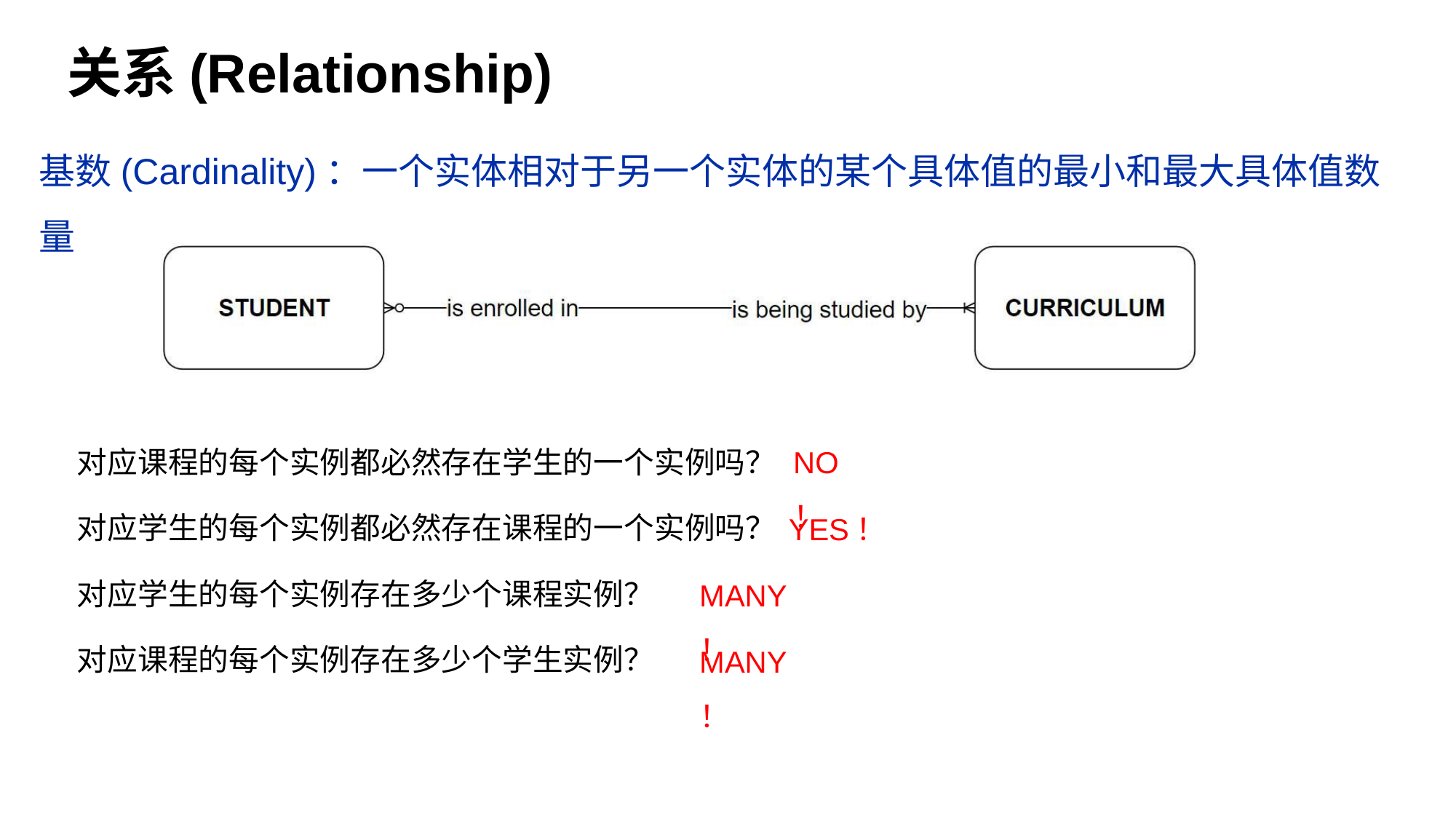

关系(Relationship)
基数(Cardinality)：一个实体相对于另一个实体的某个具体值的最小和最大具体值数量

对应课程的每个实例都必然存在学生的一个实例吗？
对应学生的每个实例都必然存在课程的一个实例吗？
对应学生的每个实例存在多少个课程实例？
对应课程的每个实例存在多少个学生实例？
NO！
YES！
MANY！
MANY！